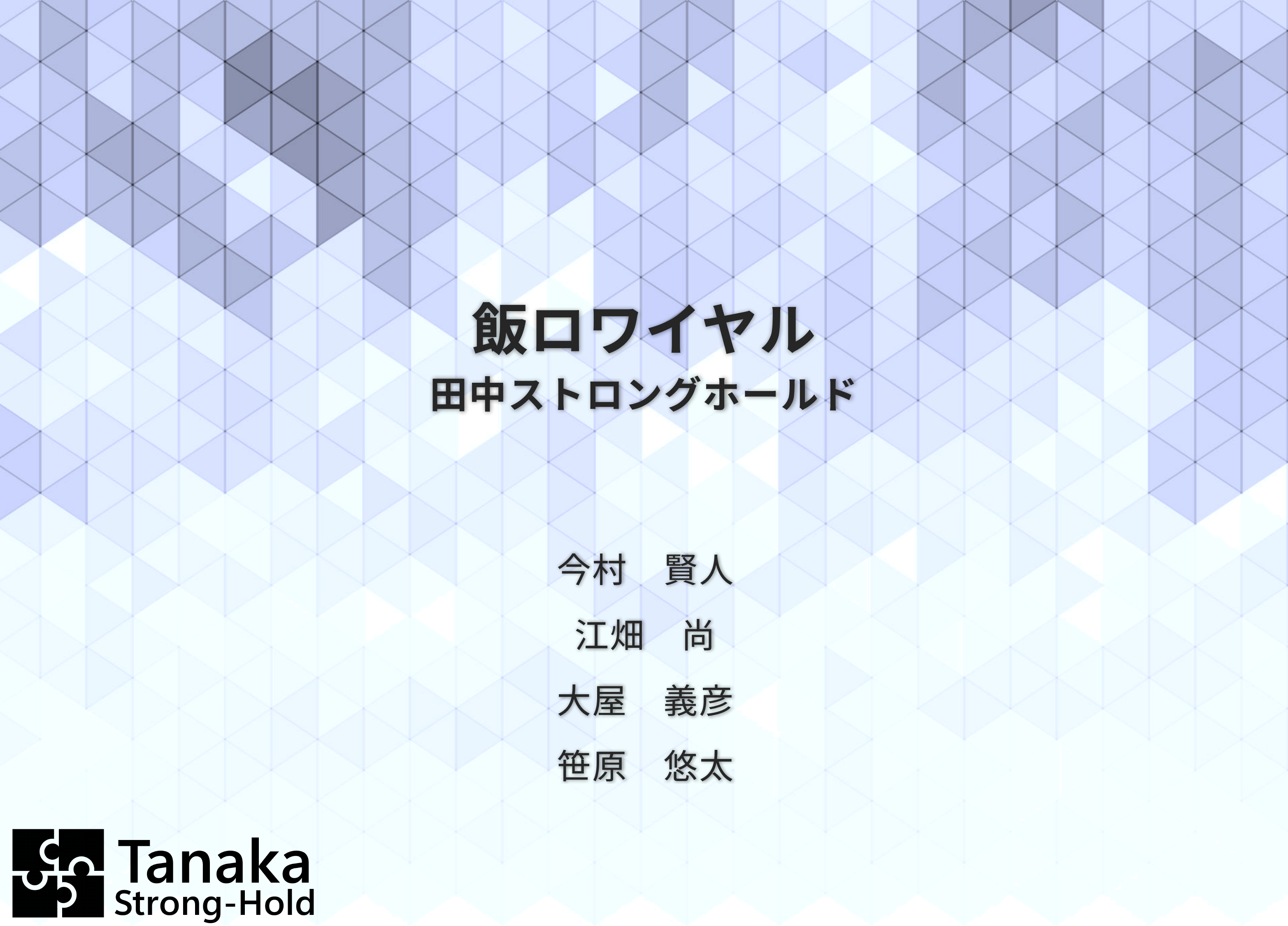

飯ロワイヤル
田中ストロングホールド
今村　賢人
江畑　尚
大屋　義彦
笹原　悠太